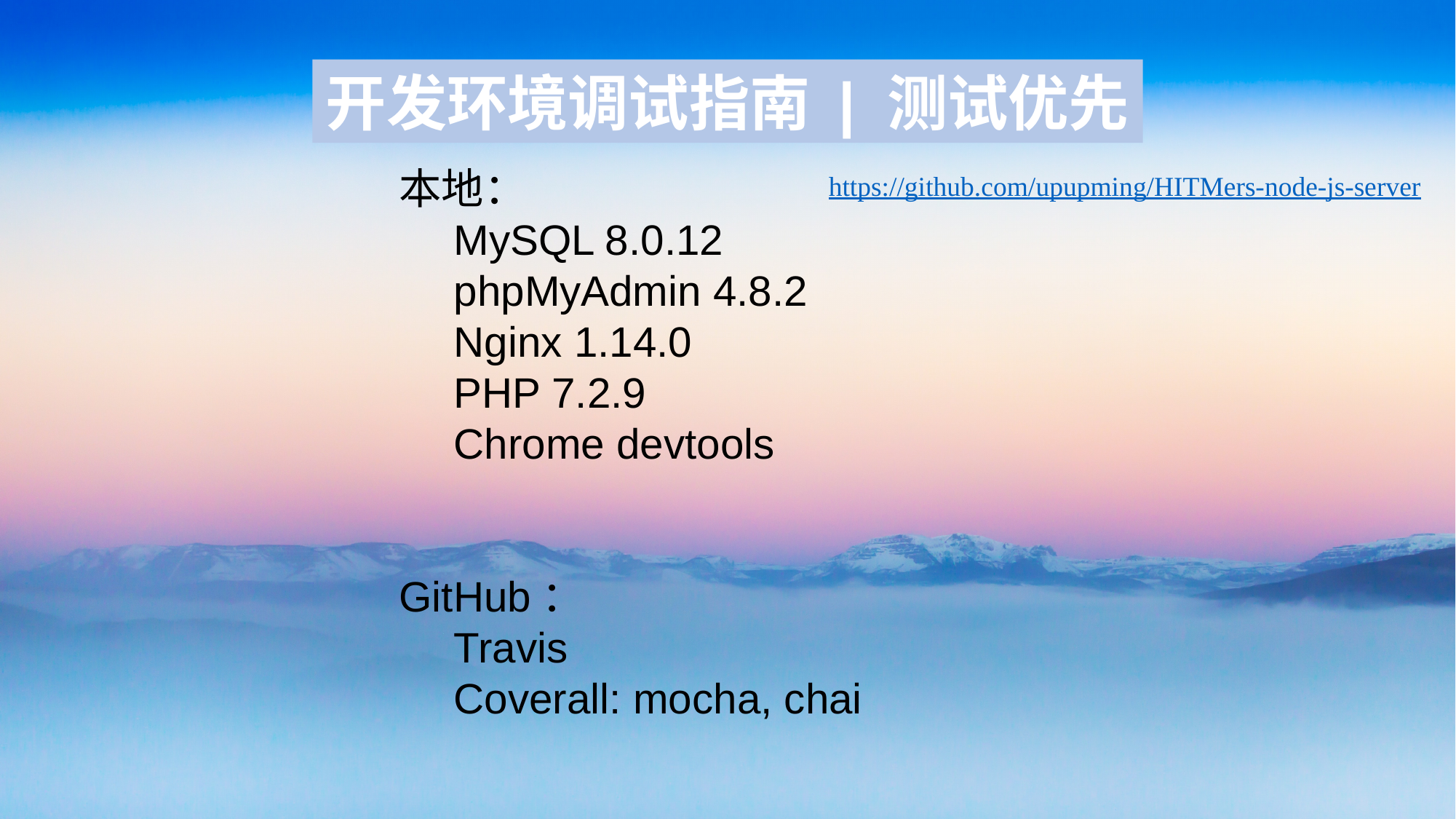

开发环境调试指南 | 测试优先
本地：
MySQL 8.0.12
phpMyAdmin 4.8.2
Nginx 1.14.0
PHP 7.2.9
Chrome devtools

GitHub：
Travis
Coverall: mocha, chai
https://github.com/upupming/HITMers-node-js-server